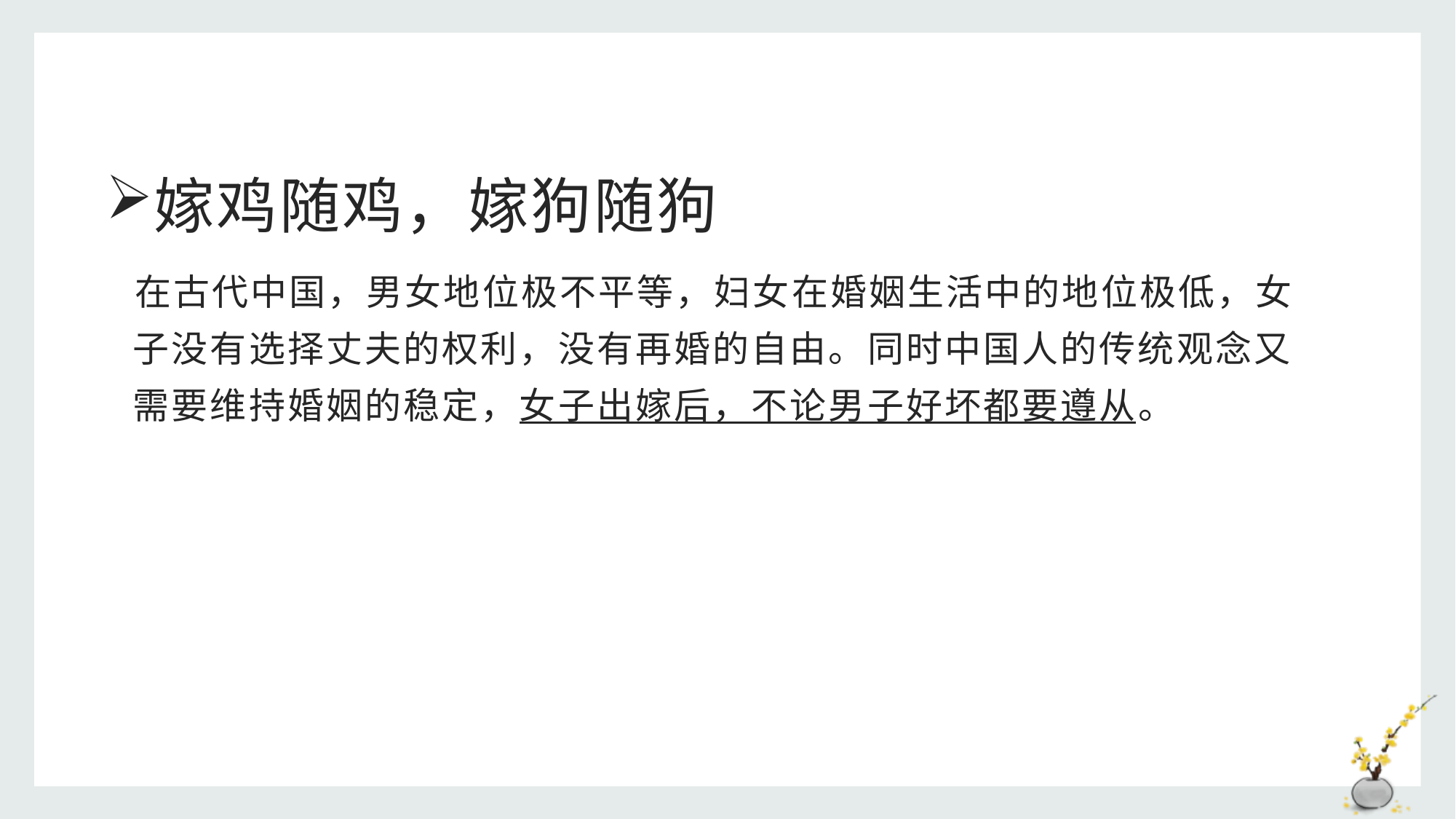

嫁鸡随鸡，嫁狗随狗
   在古代中国，男女地位极不平等，妇女在婚姻生活中的地位极低，女子没有选择丈夫的权利，没有再婚的自由。同时中国人的传统观念又需要维持婚姻的稳定，女子出嫁后，不论男子好坏都要遵从。